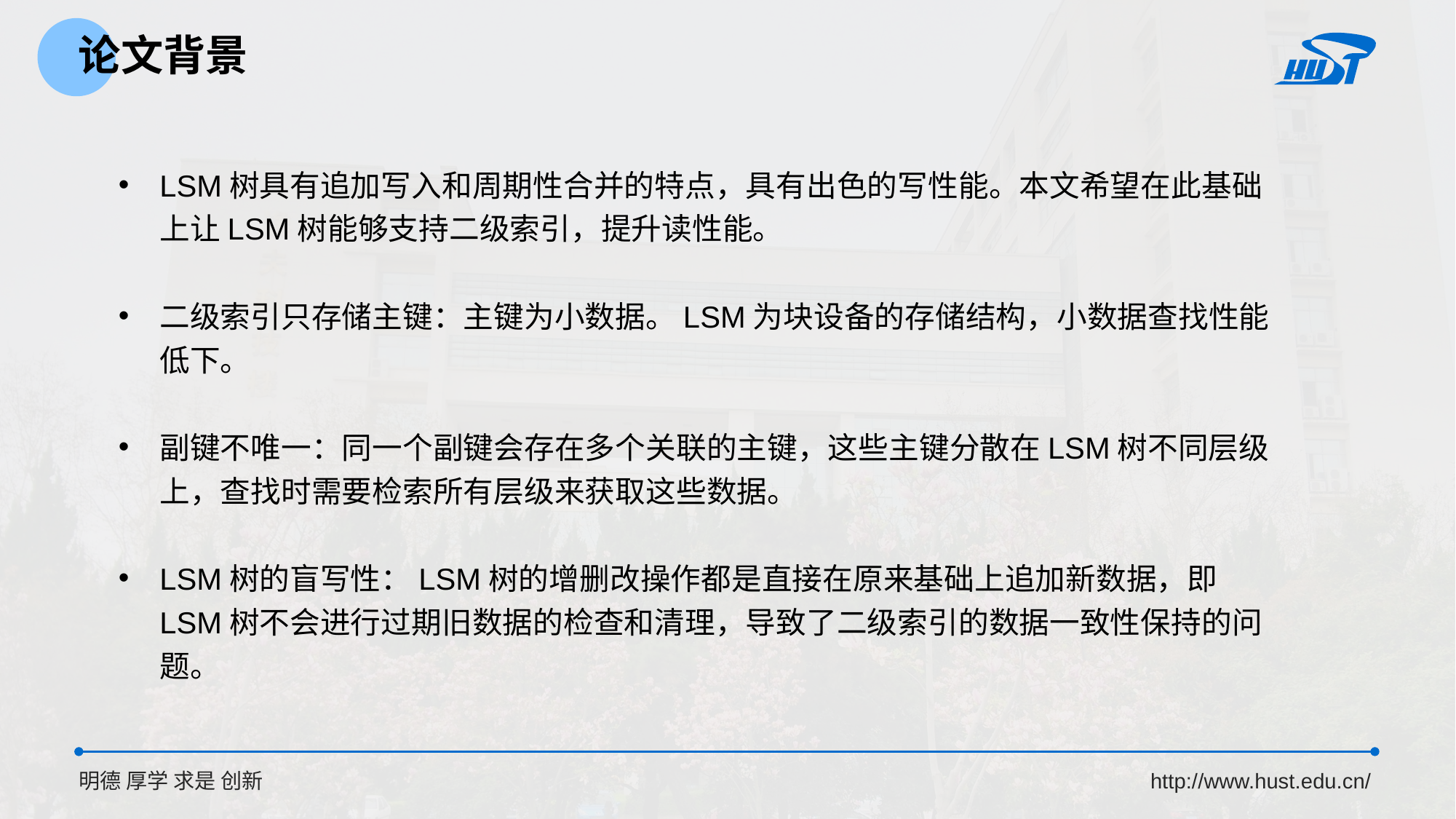

论文背景
LSM树具有追加写入和周期性合并的特点，具有出色的写性能。本文希望在此基础上让LSM树能够支持二级索引，提升读性能。

二级索引只存储主键：主键为小数据。LSM为块设备的存储结构，小数据查找性能低下。

副键不唯一：同一个副键会存在多个关联的主键，这些主键分散在LSM树不同层级上，查找时需要检索所有层级来获取这些数据。

LSM树的盲写性：LSM树的增删改操作都是直接在原来基础上追加新数据，即LSM树不会进行过期旧数据的检查和清理，导致了二级索引的数据一致性保持的问题。